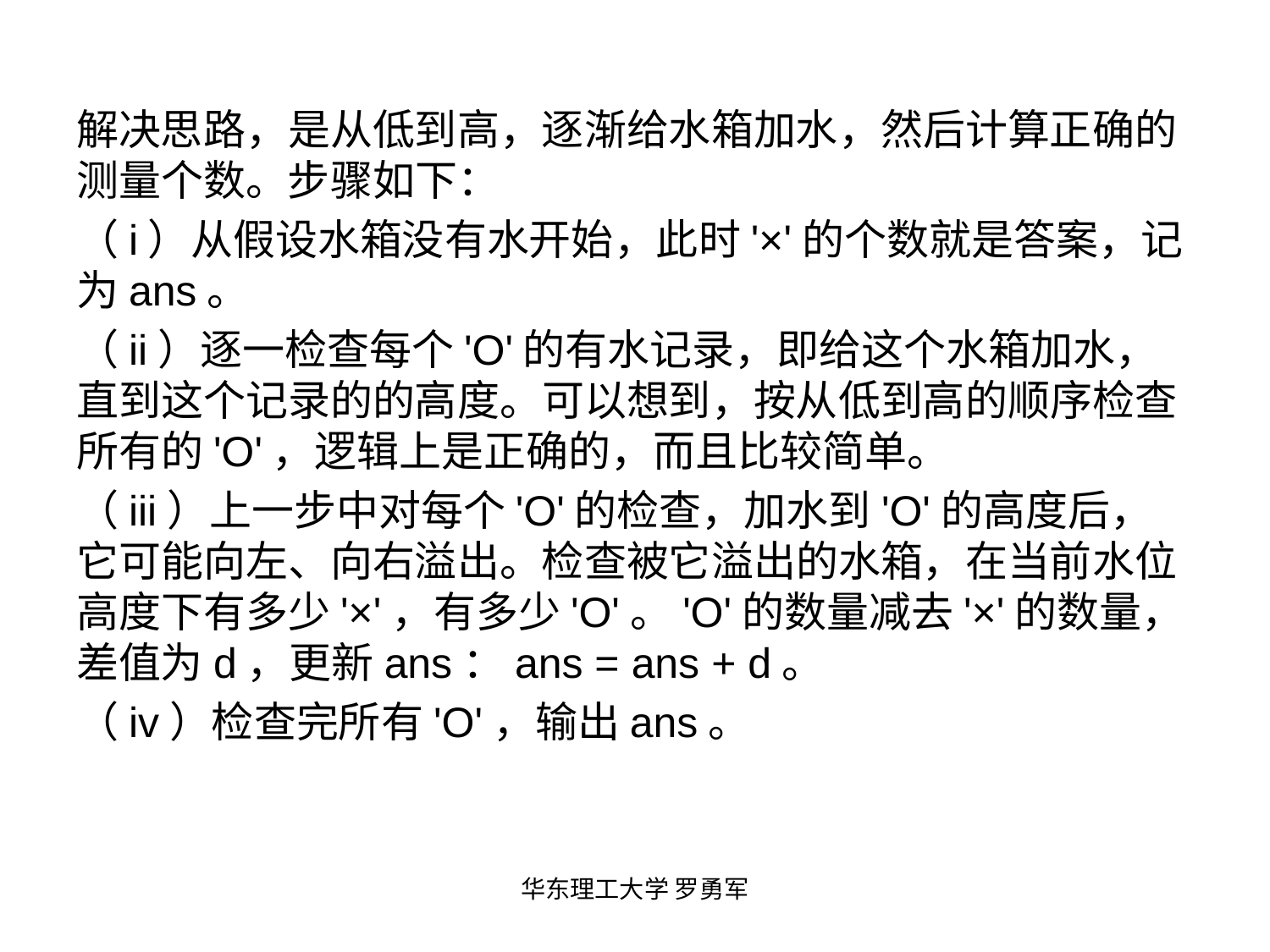

解决思路，是从低到高，逐渐给水箱加水，然后计算正确的测量个数。步骤如下：
（i）从假设水箱没有水开始，此时'×'的个数就是答案，记为ans。
（ii）逐一检查每个'O'的有水记录，即给这个水箱加水，直到这个记录的的高度。可以想到，按从低到高的顺序检查所有的'O'，逻辑上是正确的，而且比较简单。
（iii）上一步中对每个'O'的检查，加水到'O'的高度后，它可能向左、向右溢出。检查被它溢出的水箱，在当前水位高度下有多少'×'，有多少'O'。'O'的数量减去'×'的数量，差值为d，更新ans：ans = ans + d。
（iv）检查完所有'O'，输出ans。

华东理工大学 罗勇军